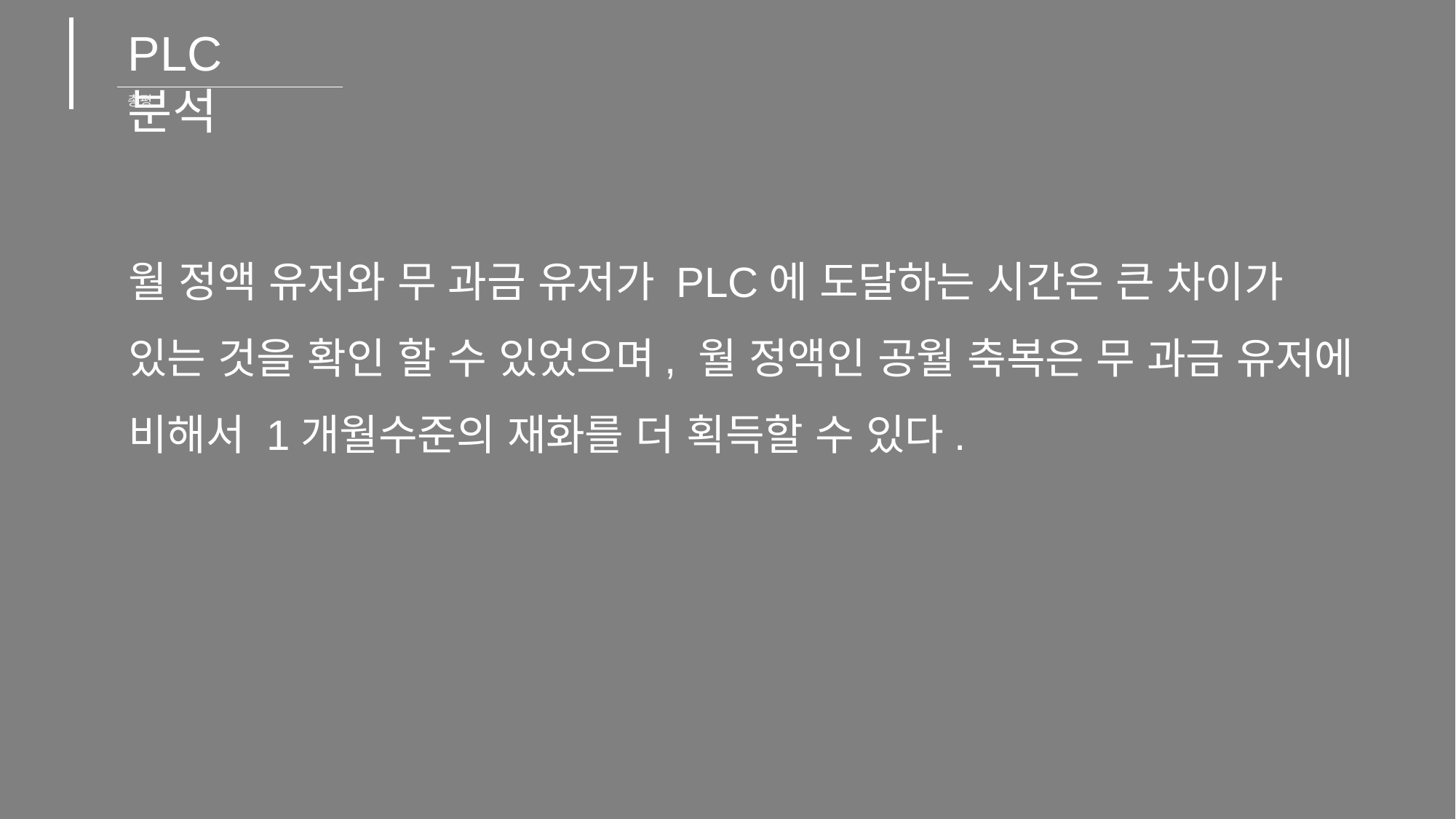

PLC 분석
총평
월 정액 유저와 무 과금 유저가 PLC에 도달하는 시간은 큰 차이가
있는 것을 확인 할 수 있었으며, 월 정액인 공월 축복은 무 과금 유저에
비해서 1개월수준의 재화를 더 획득할 수 있다.